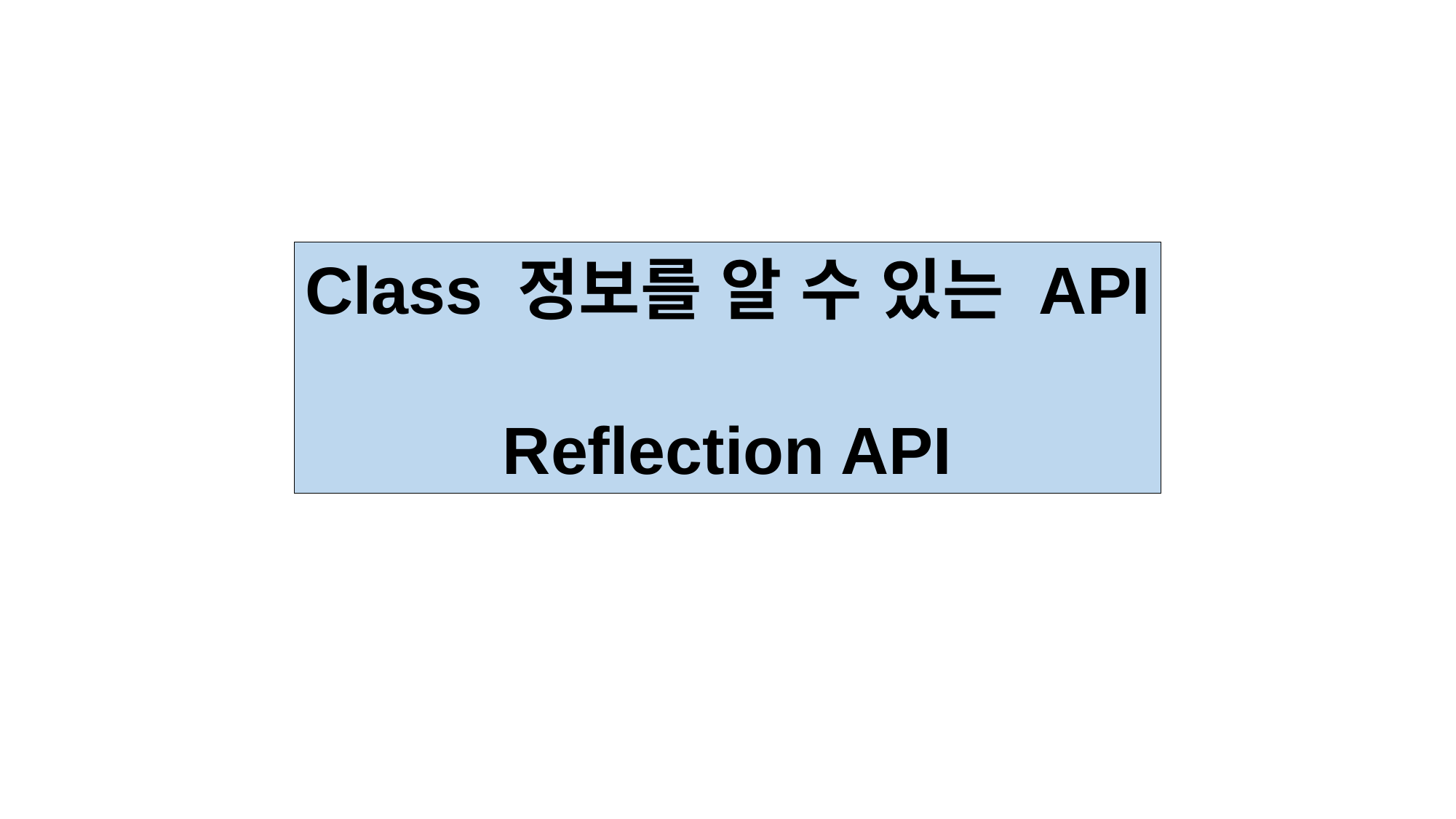

Class 정보를 알 수 있는 API

Reflection API